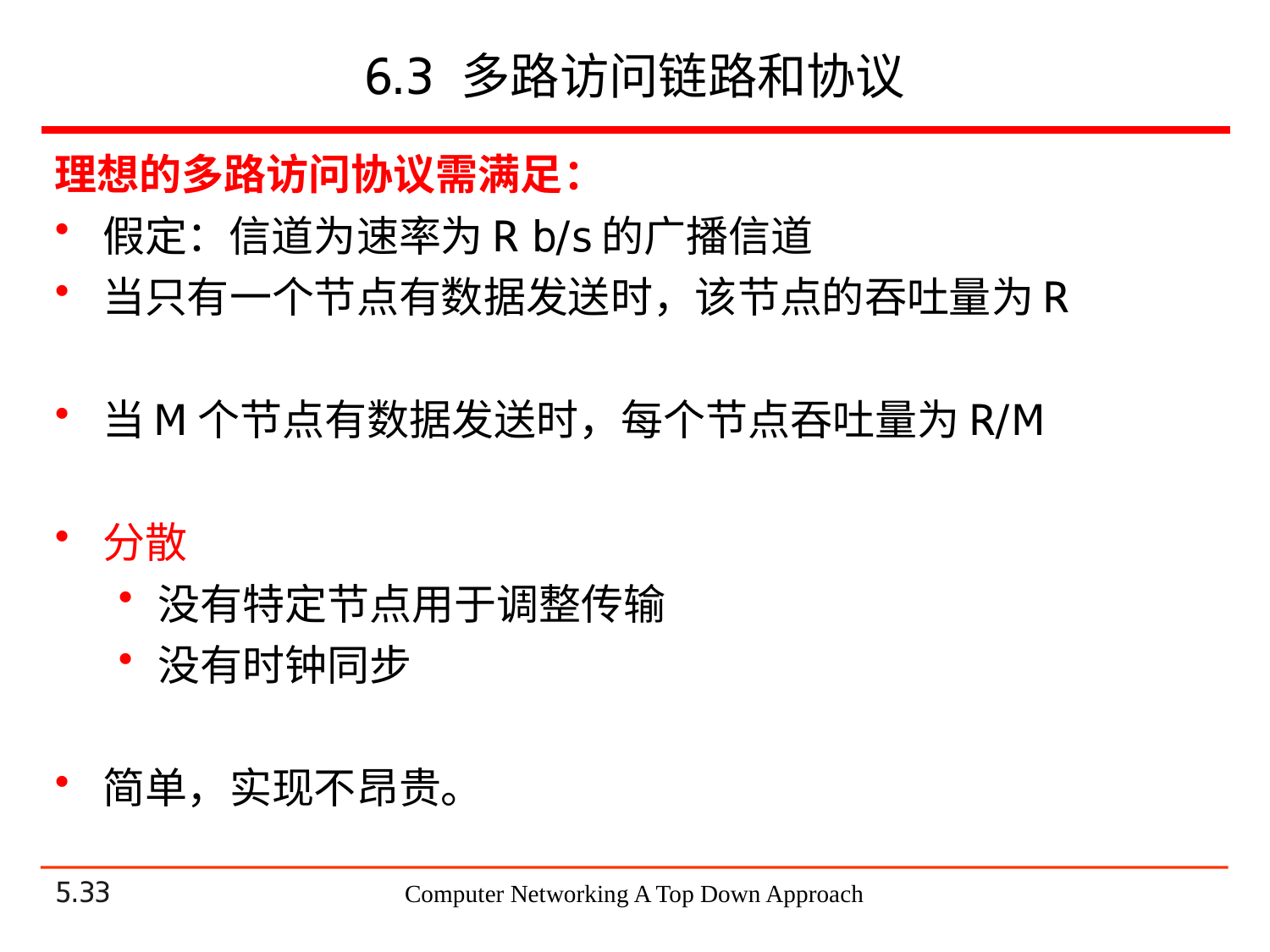

# 6.3 多路访问链路和协议
理想的多路访问协议需满足：
假定：信道为速率为R b/s的广播信道
当只有一个节点有数据发送时，该节点的吞吐量为R

当M个节点有数据发送时，每个节点吞吐量为R/M

分散
没有特定节点用于调整传输
没有时钟同步

简单，实现不昂贵。